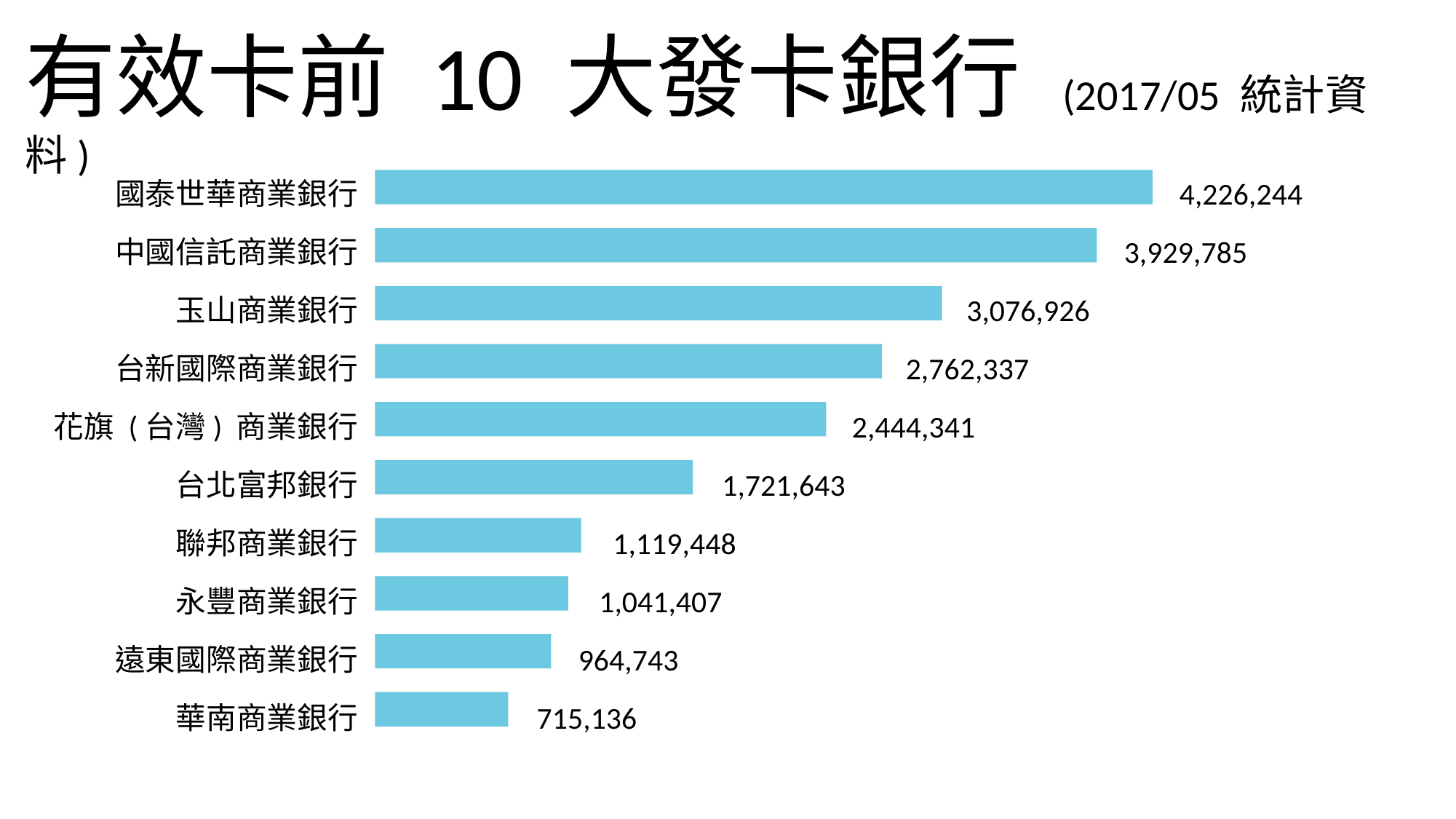

有效卡前 10 大發卡銀行 (2017/05 統計資料)
國泰世華商業銀行
中國信託商業銀行
玉山商業銀行
台新國際商業銀行
花旗 (台灣) 商業銀行
台北富邦銀行
聯邦商業銀行
永豐商業銀行
遠東國際商業銀行
華南商業銀行
						                   4,226,244
						           3,929,785
					    3,076,926
				           2,762,337
			                   2,444,341
		                1,721,643
	                1,119,448
	              1,041,407
	           964,743
	     715,136